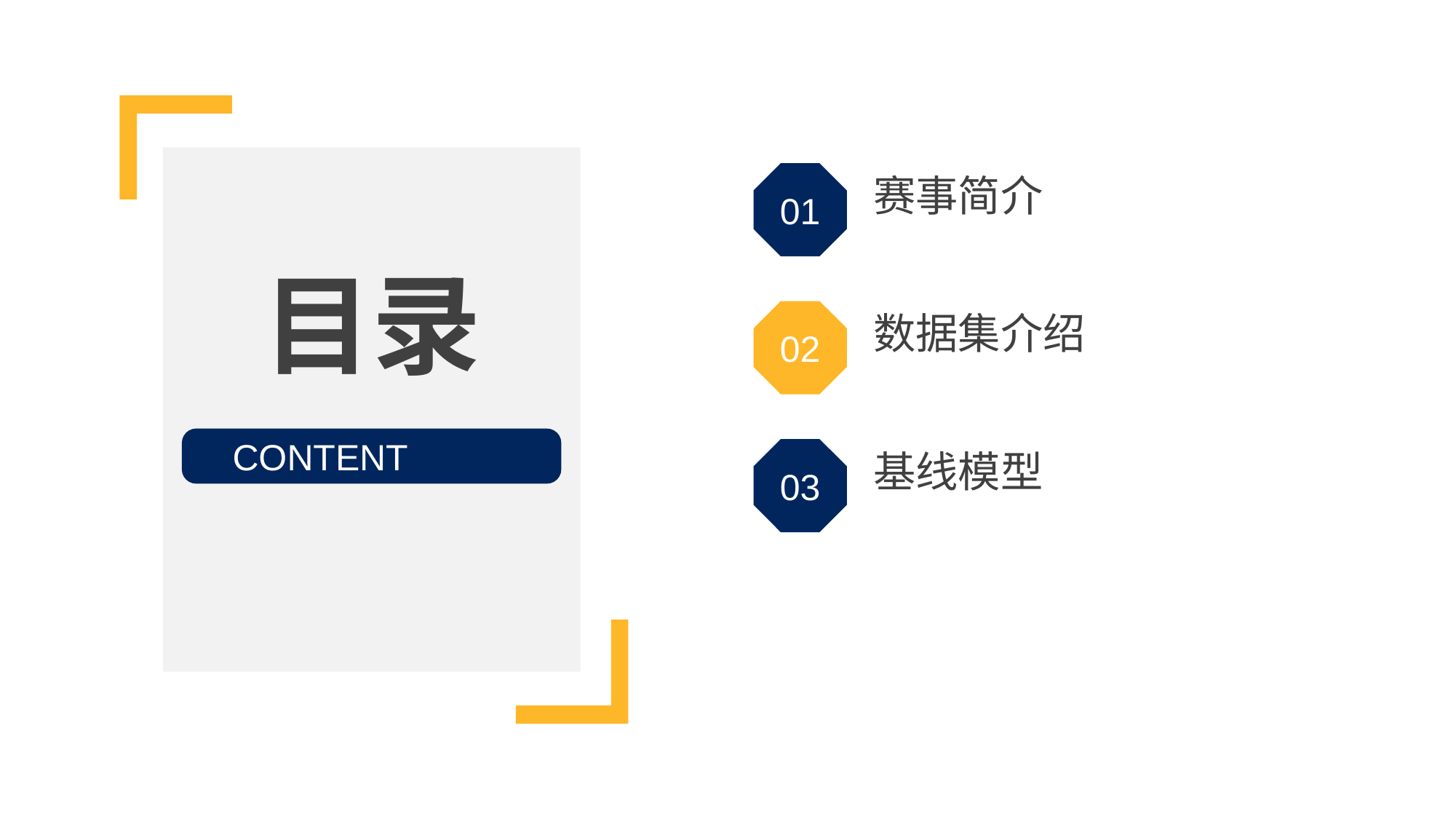

01
赛事简介
目录
02
数据集介绍
CONTENT

03
基线模型